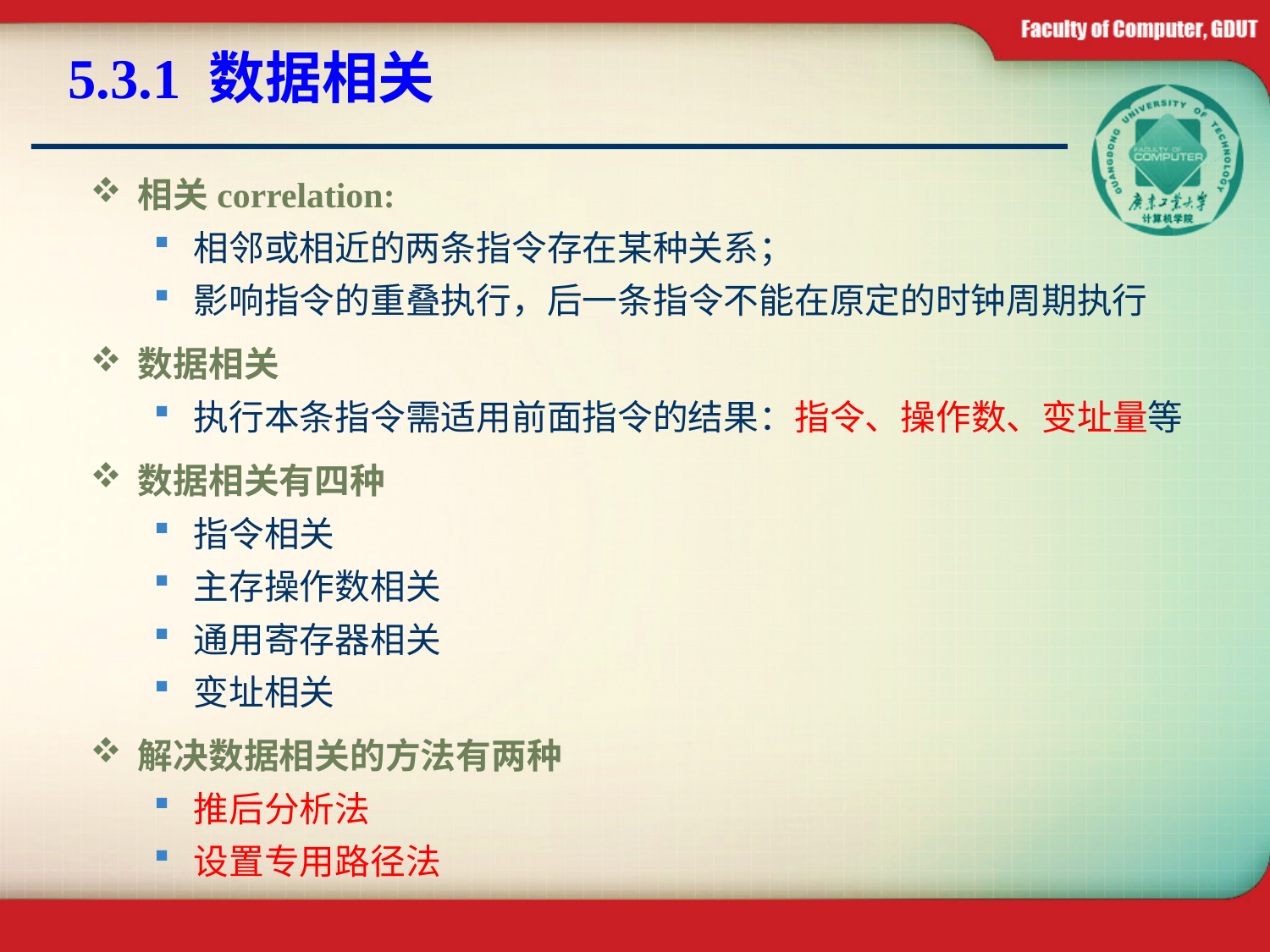

# 5.3.1 数据相关
相关correlation:
相邻或相近的两条指令存在某种关系；
影响指令的重叠执行，后一条指令不能在原定的时钟周期执行
数据相关
执行本条指令需适用前面指令的结果：指令、操作数、变址量等
数据相关有四种
指令相关
主存操作数相关
通用寄存器相关
变址相关
解决数据相关的方法有两种
推后分析法
设置专用路径法